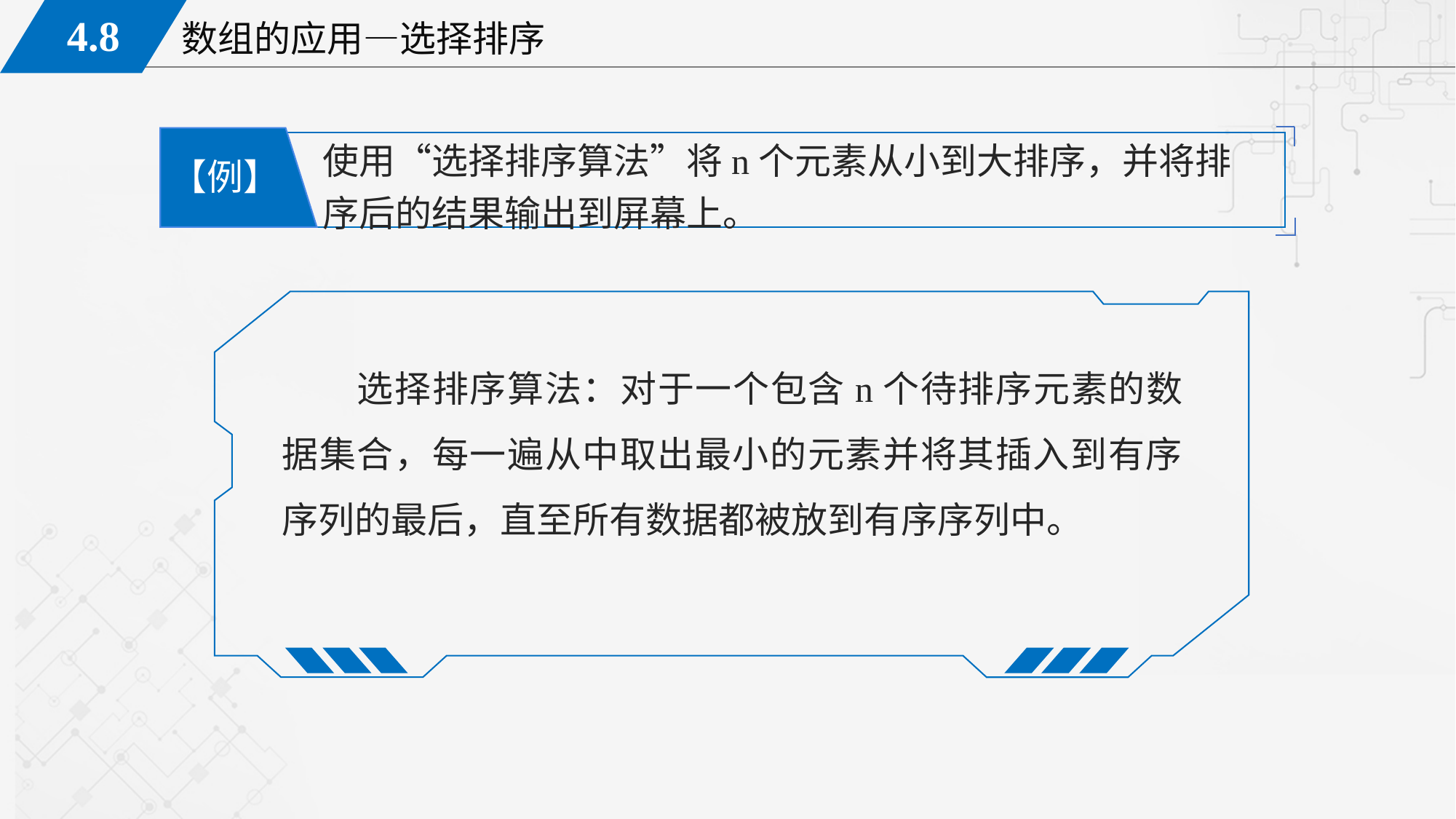

使用“选择排序算法”将n个元素从小到大排序，并将排序后的结果输出到屏幕上。

【例】

选择排序算法：对于一个包含n个待排序元素的数据集合，每一遍从中取出最小的元素并将其插入到有序序列的最后，直至所有数据都被放到有序序列中。